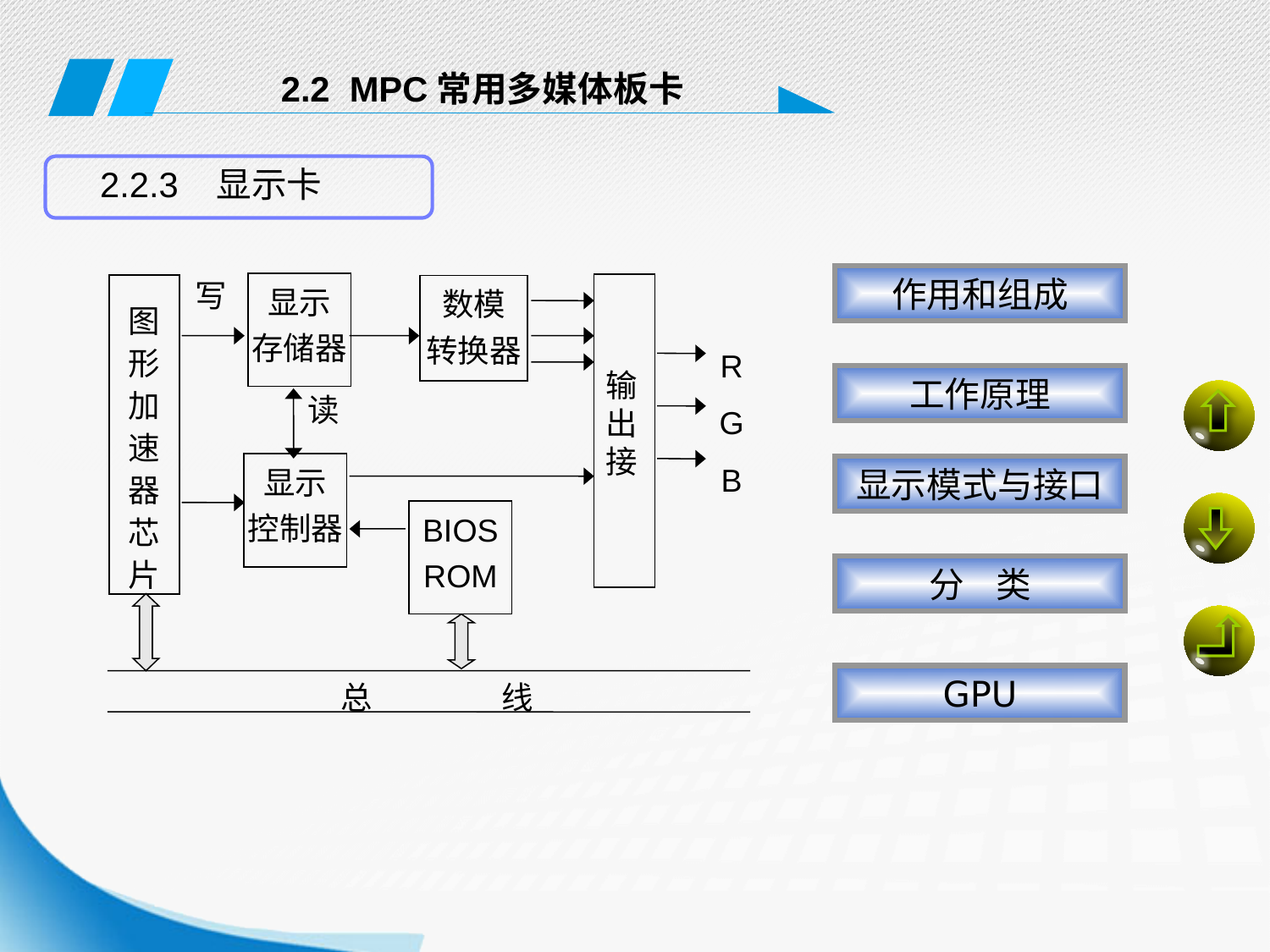

2.2  MPC常用多媒体板卡

2.2.3   显示卡
作用和组成

显示

存储器

输
出
接

写

图

形

加

速

器

芯

片

数模

转换器

R
G
B

读

显示

控制器

BIOS

ROM

总                  线

工作原理

显示模式与接口

分    类

GPU